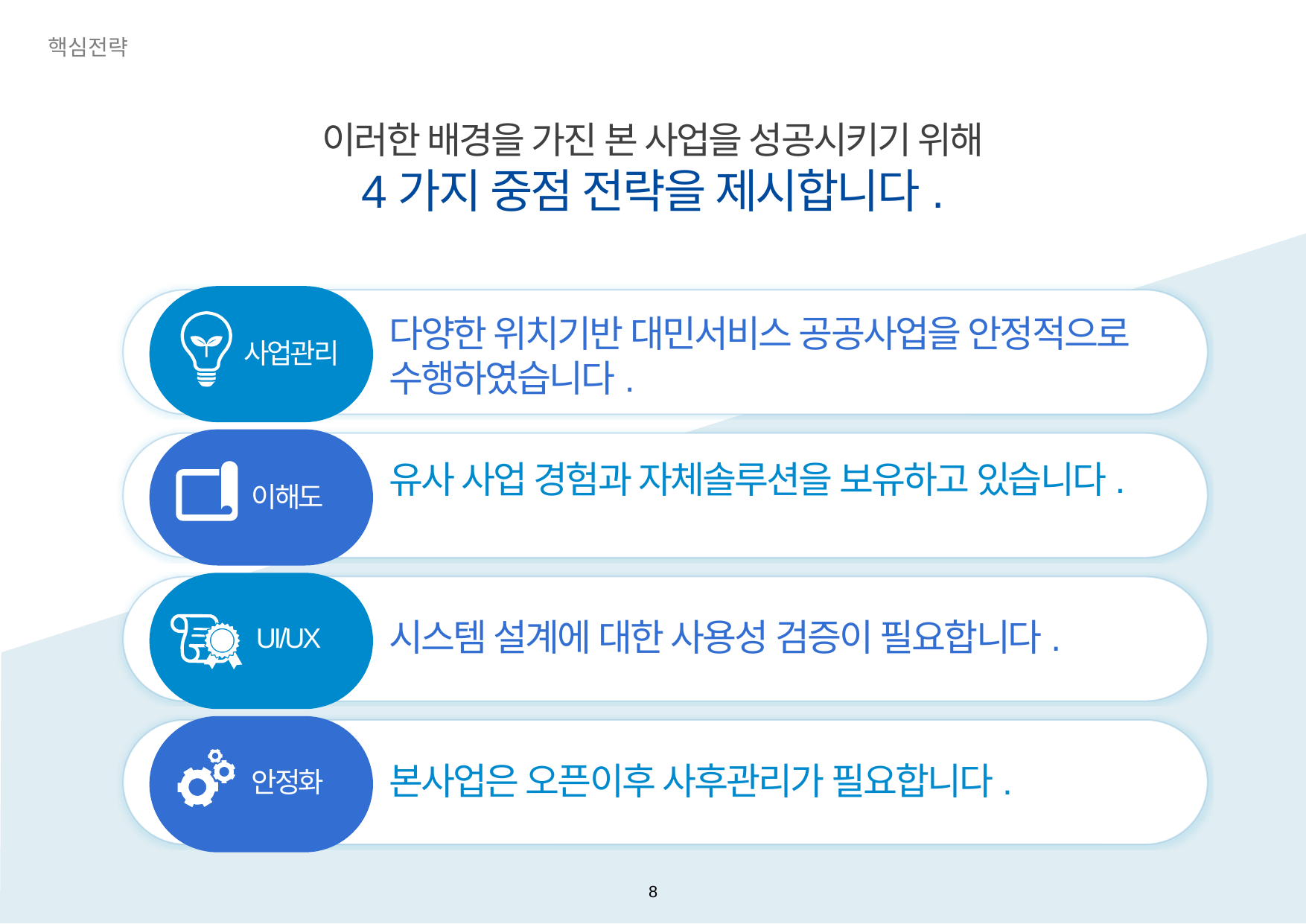

핵심전략

이러한 배경을 가진 본 사업을 성공시키기 위해
4가지 중점 전략을 제시합니다.

다양한 위치기반 대민서비스 공공사업을 안정적으로 수행하였습니다.

사업관리

유사 사업 경험과 자체솔루션을 보유하고 있습니다.

이해도

시스템 설계에 대한 사용성 검증이 필요합니다.

UI/UX

본사업은 오픈이후 사후관리가 필요합니다.
안정화